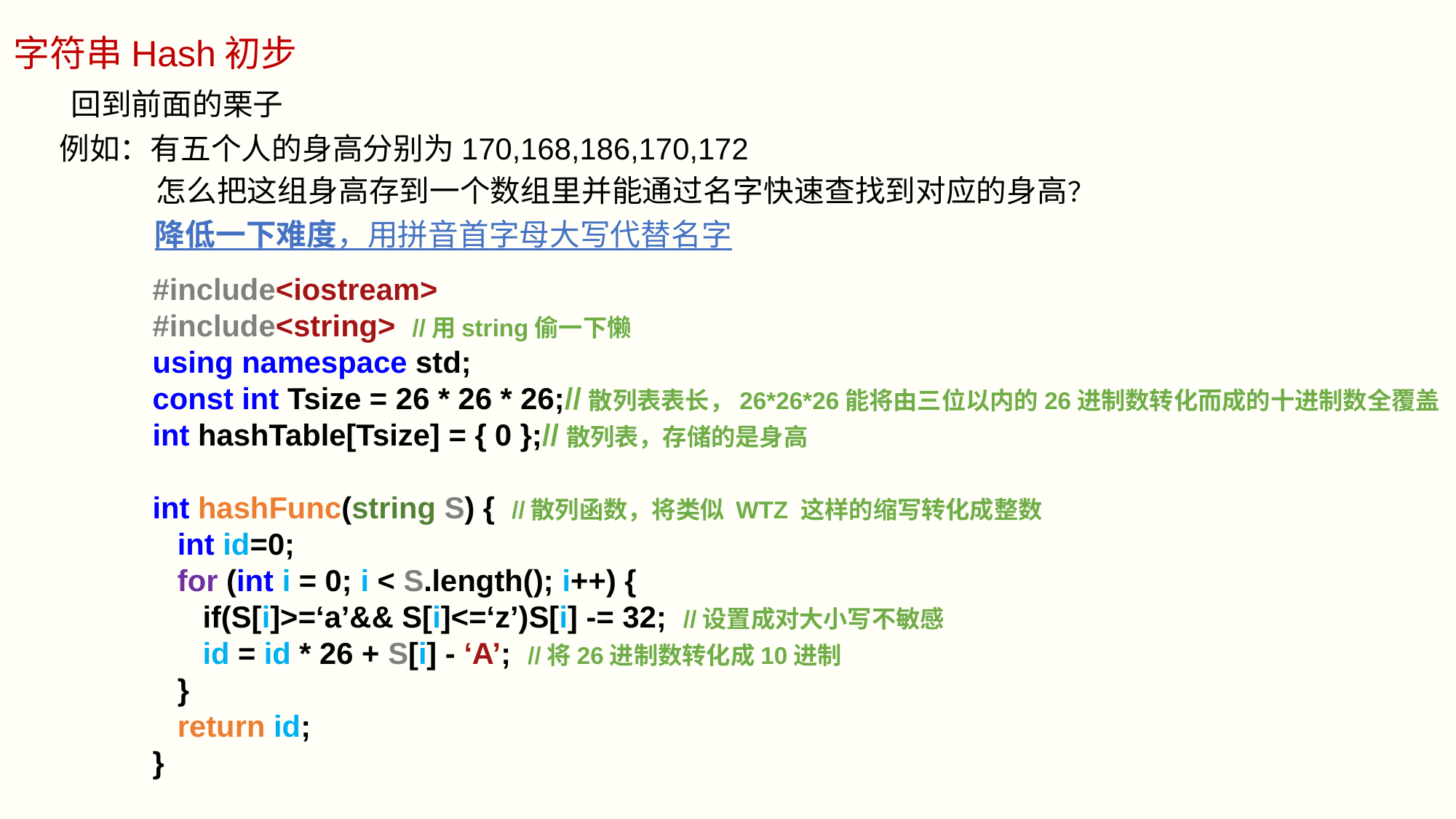

字符串Hash初步
回到前面的栗子
例如：有五个人的身高分别为170,168,186,170,172
怎么把这组身高存到一个数组里并能通过名字快速查找到对应的身高？
降低一下难度，用拼音首字母大写代替名字
#include<iostream>
#include<string>  //用string偷一下懒
using namespace std;
const int Tsize = 26 * 26 * 26;//散列表表长，26*26*26能将由三位以内的26进制数转化而成的十进制数全覆盖
int hashTable[Tsize] = { 0 };//散列表，存储的是身高

int hashFunc(string S) {  //散列函数，将类似 WTZ 这样的缩写转化成整数
   int id=0;
   for (int i = 0; i < S.length(); i++) {
      if(S[i]>=‘a’&& S[i]<=‘z’)S[i] -= 32;  //设置成对大小写不敏感
      id = id * 26 + S[i] - ‘A’;  //将26进制数转化成10进制
   }
   return id;
}